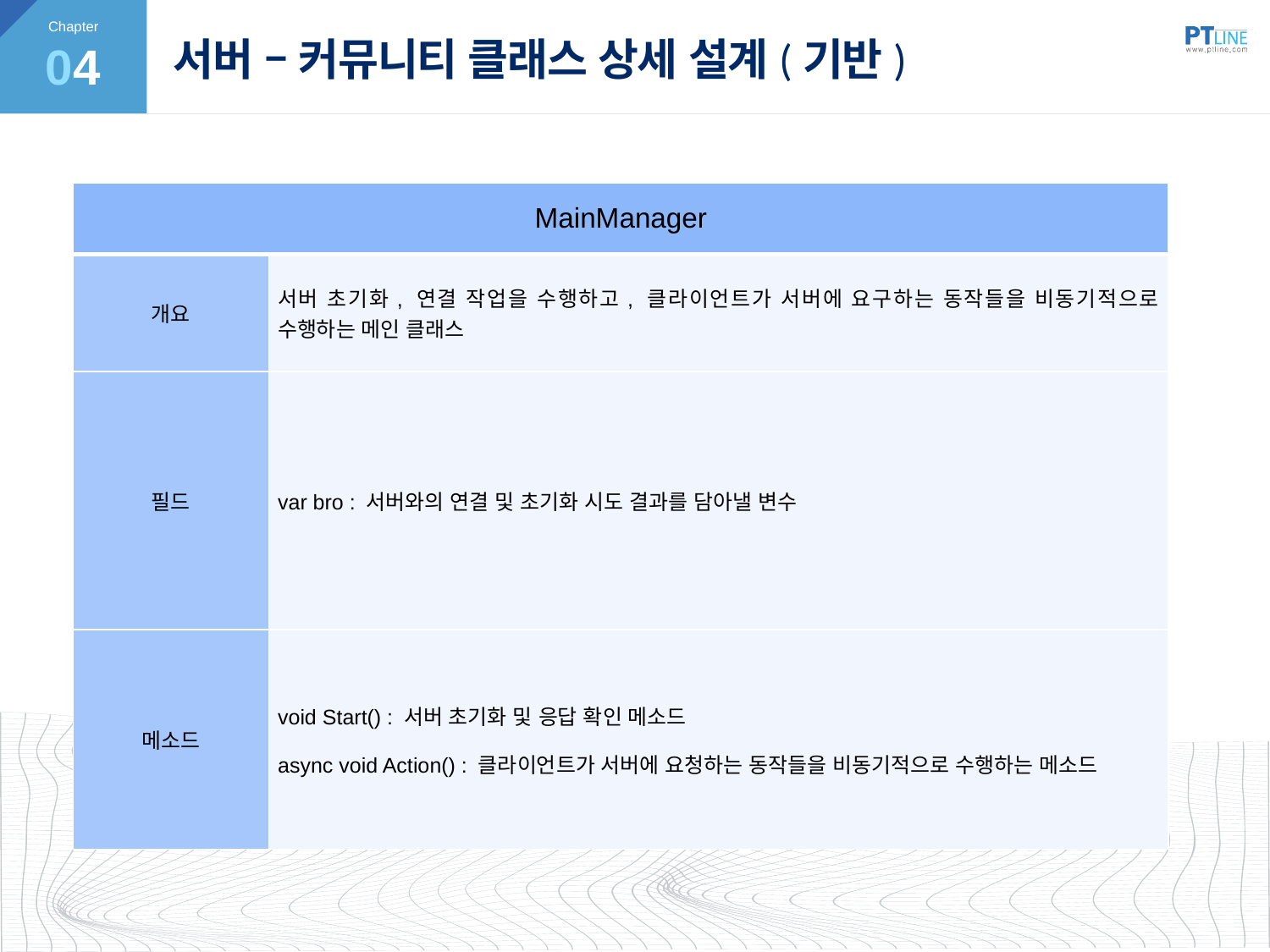

04
# 서버 – 커뮤니티 클래스 상세 설계(기반)
| MainManager |  |
| --- | --- |
| 개요 | 서버 초기화, 연결 작업을 수행하고, 클라이언트가 서버에 요구하는 동작들을 비동기적으로 수행하는 메인 클래스 |
| 필드 | var bro : 서버와의 연결 및 초기화 시도 결과를 담아낼 변수 |
| 메소드 | void Start() : 서버 초기화 및 응답 확인 메소드 async void Action() : 클라이언트가 서버에 요청하는 동작들을 비동기적으로 수행하는 메소드 |